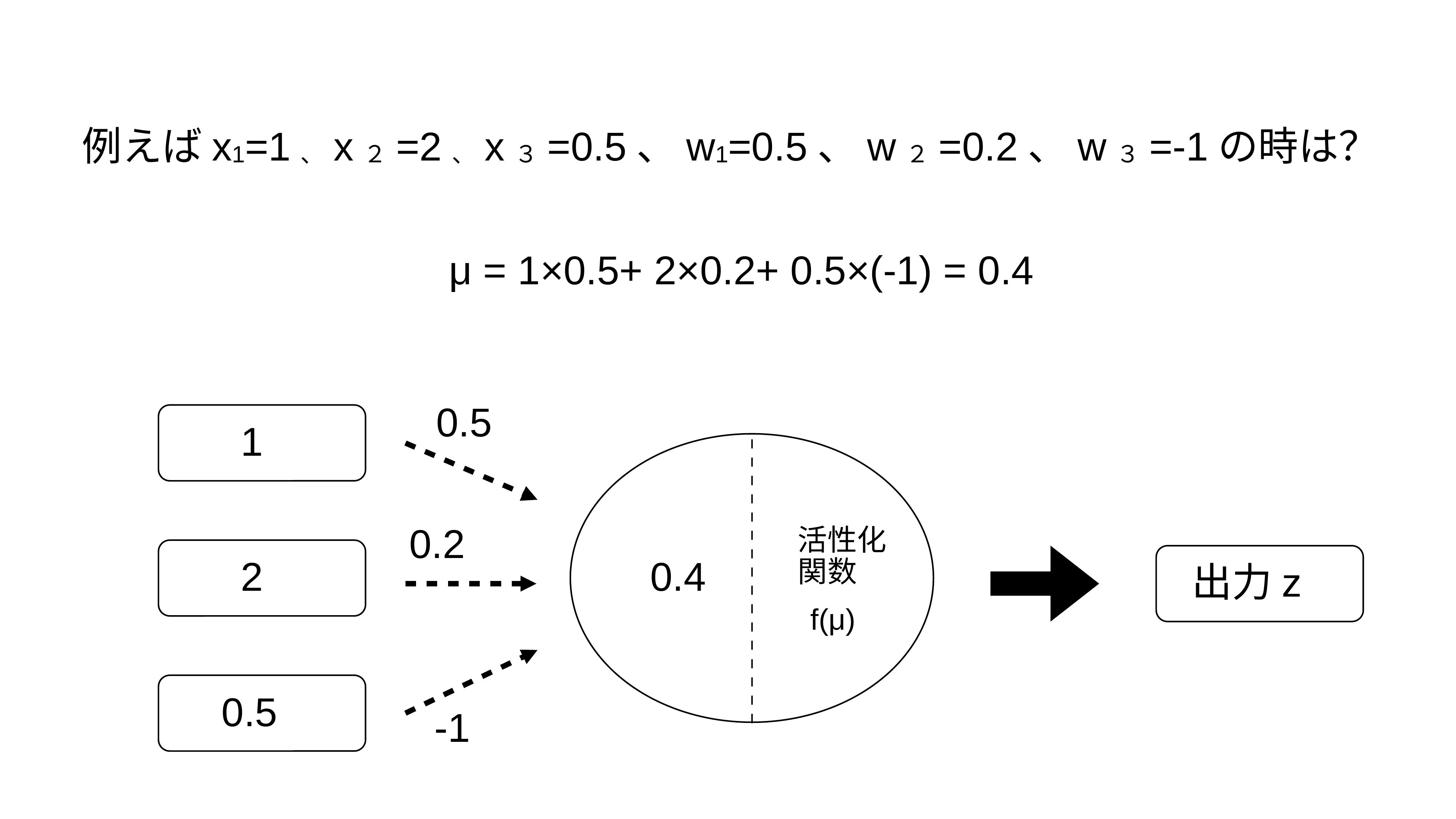

例えばx1=1、x２=2、x３=0.5、w1=0.5、w２=0.2、w３=-1の時は？
μ = 1×0.5+ 2×0.2+ 0.5×(-1) = 0.4
0.5

1

0.2
活性化
関数

2
0.4
出力z

f(μ)

0.5
-1